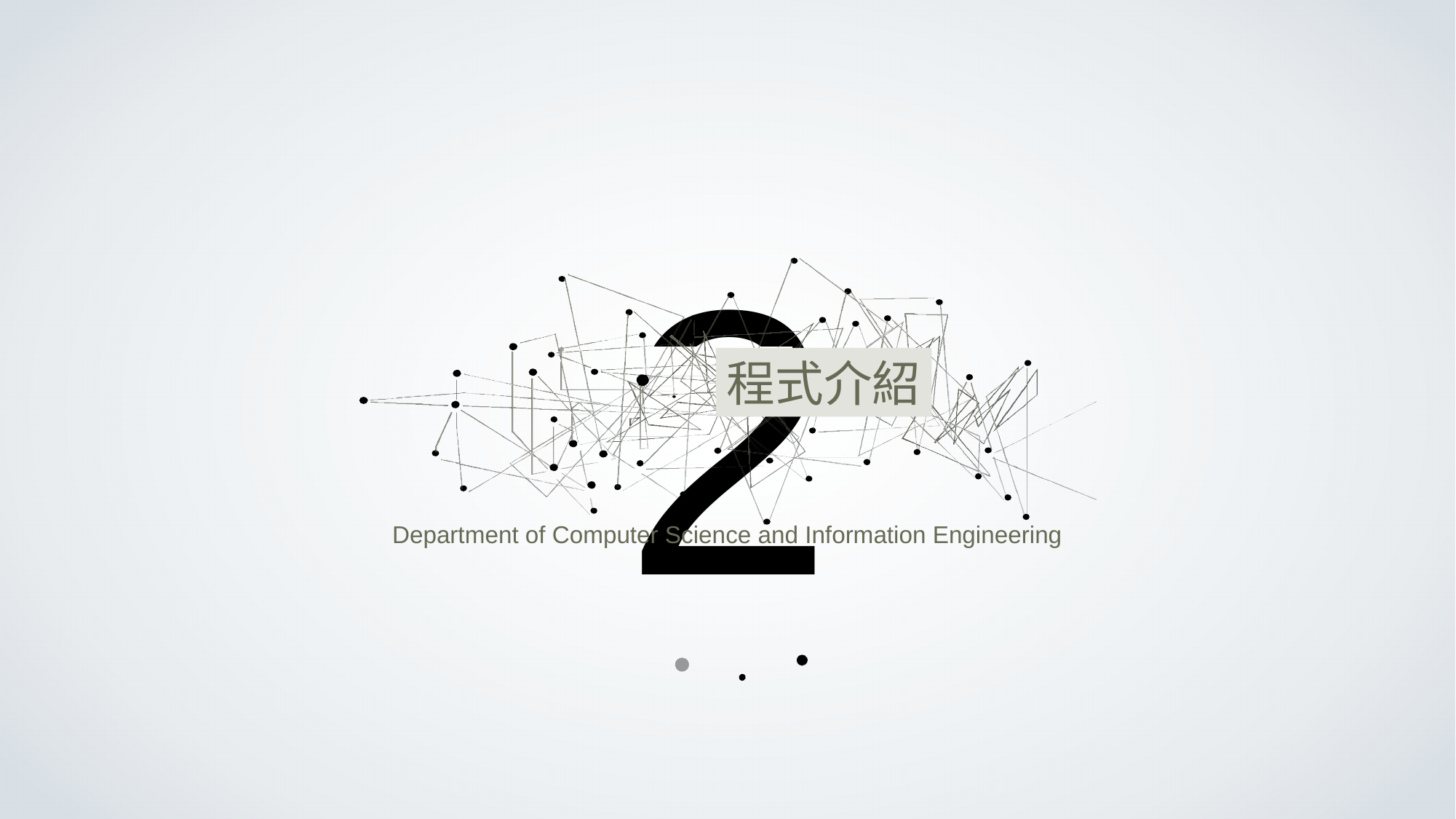

2

程式介紹
Department of Computer Science and Information Engineering